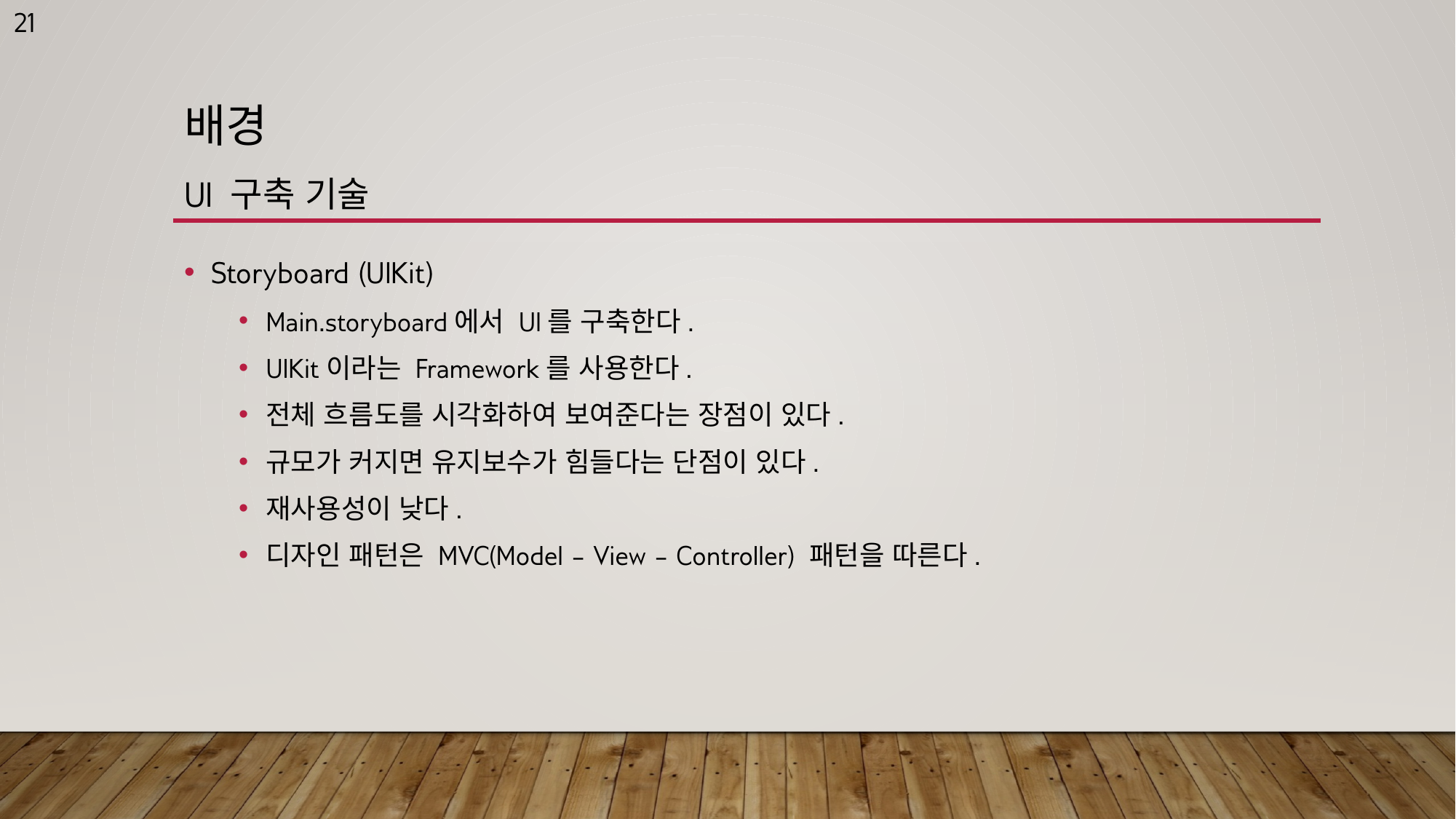

21
# 배경 UI 구축 기술
Storyboard (UIKit)
Main.storyboard에서 UI를 구축한다.
UIKit이라는 Framework를 사용한다.
전체 흐름도를 시각화하여 보여준다는 장점이 있다.
규모가 커지면 유지보수가 힘들다는 단점이 있다.
재사용성이 낮다.
디자인 패턴은 MVC(Model – View – Controller) 패턴을 따른다.